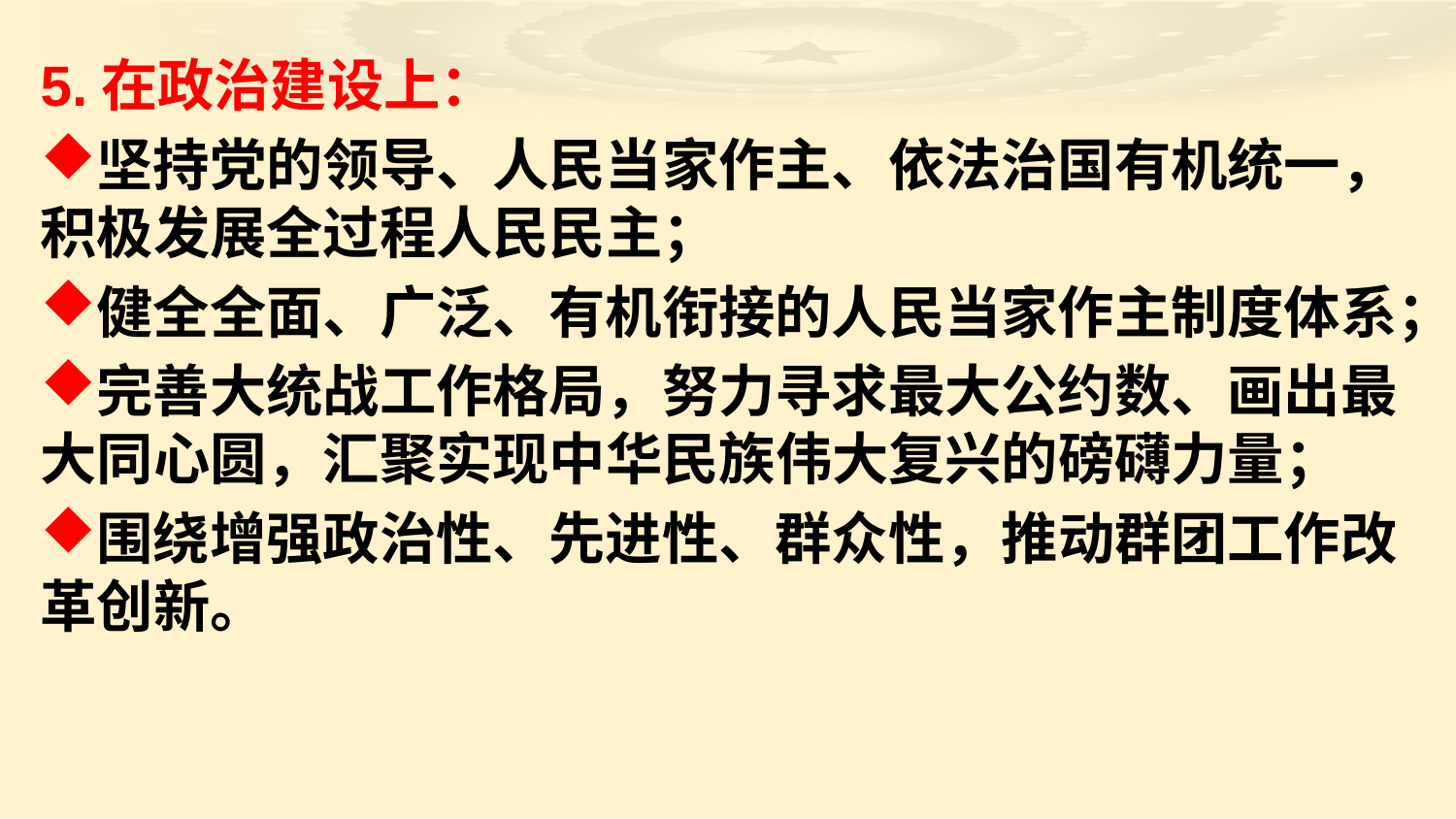

5.在政治建设上：
坚持党的领导、人民当家作主、依法治国有机统一，积极发展全过程人民民主；
健全全面、广泛、有机衔接的人民当家作主制度体系；
完善大统战工作格局，努力寻求最大公约数、画出最大同心圆，汇聚实现中华民族伟大复兴的磅礴力量；
围绕增强政治性、先进性、群众性，推动群团工作改革创新。